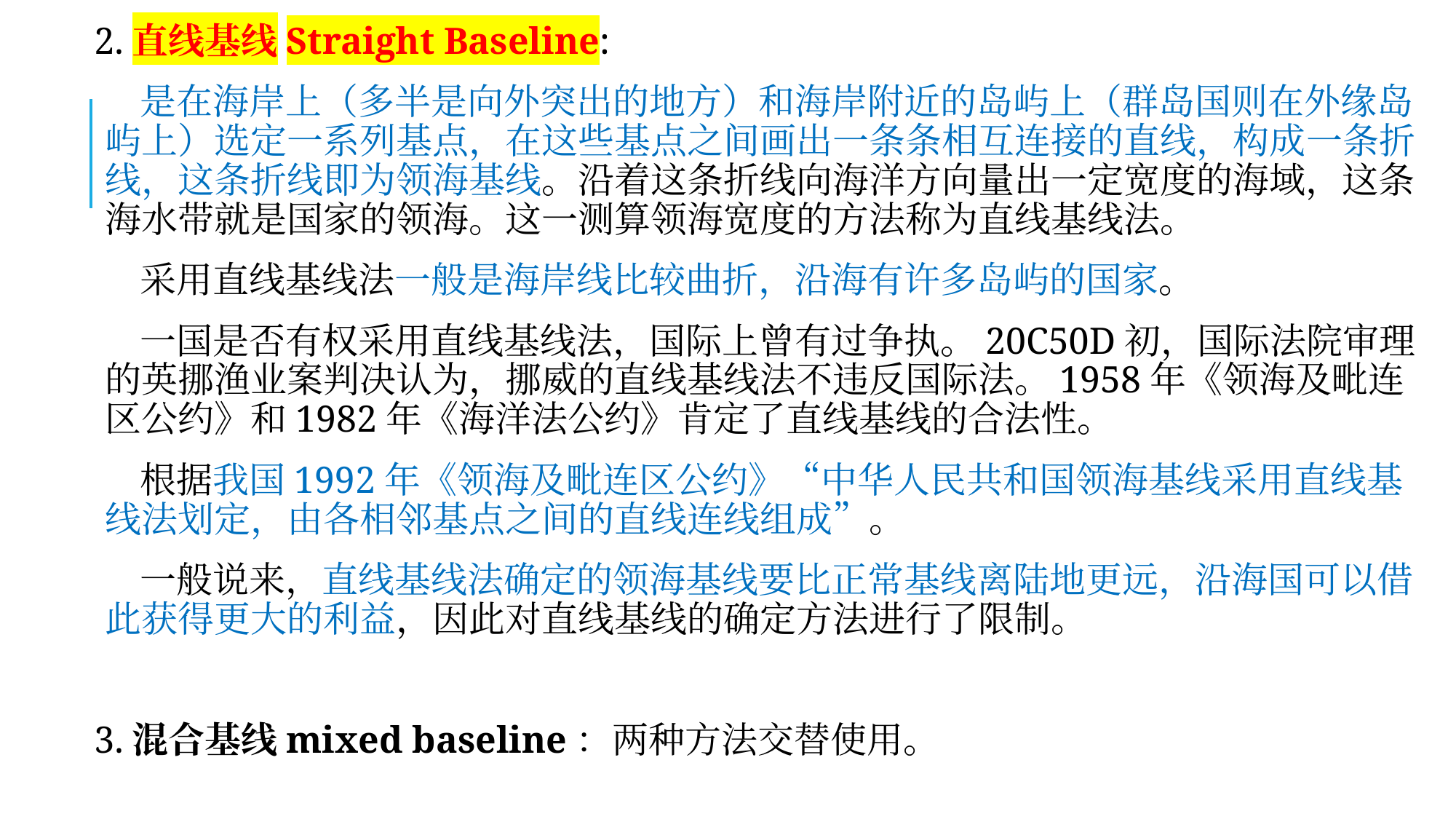

2.直线基线Straight Baseline:
    是在海岸上（多半是向外突出的地方）和海岸附近的岛屿上（群岛国则在外缘岛屿上）选定一系列基点，在这些基点之间画出一条条相互连接的直线，构成一条折线，这条折线即为领海基线。沿着这条折线向海洋方向量出一定宽度的海域，这条海水带就是国家的领海。这一测算领海宽度的方法称为直线基线法。
    采用直线基线法一般是海岸线比较曲折，沿海有许多岛屿的国家。
    一国是否有权采用直线基线法，国际上曾有过争执。20C50D初，国际法院审理的英挪渔业案判决认为，挪威的直线基线法不违反国际法。1958年《领海及毗连区公约》和1982年《海洋法公约》肯定了直线基线的合法性。
    根据我国1992年《领海及毗连区公约》“中华人民共和国领海基线采用直线基线法划定，由各相邻基点之间的直线连线组成”。
    一般说来，直线基线法确定的领海基线要比正常基线离陆地更远，沿海国可以借此获得更大的利益，因此对直线基线的确定方法进行了限制。

3.混合基线mixed baseline：两种方法交替使用。